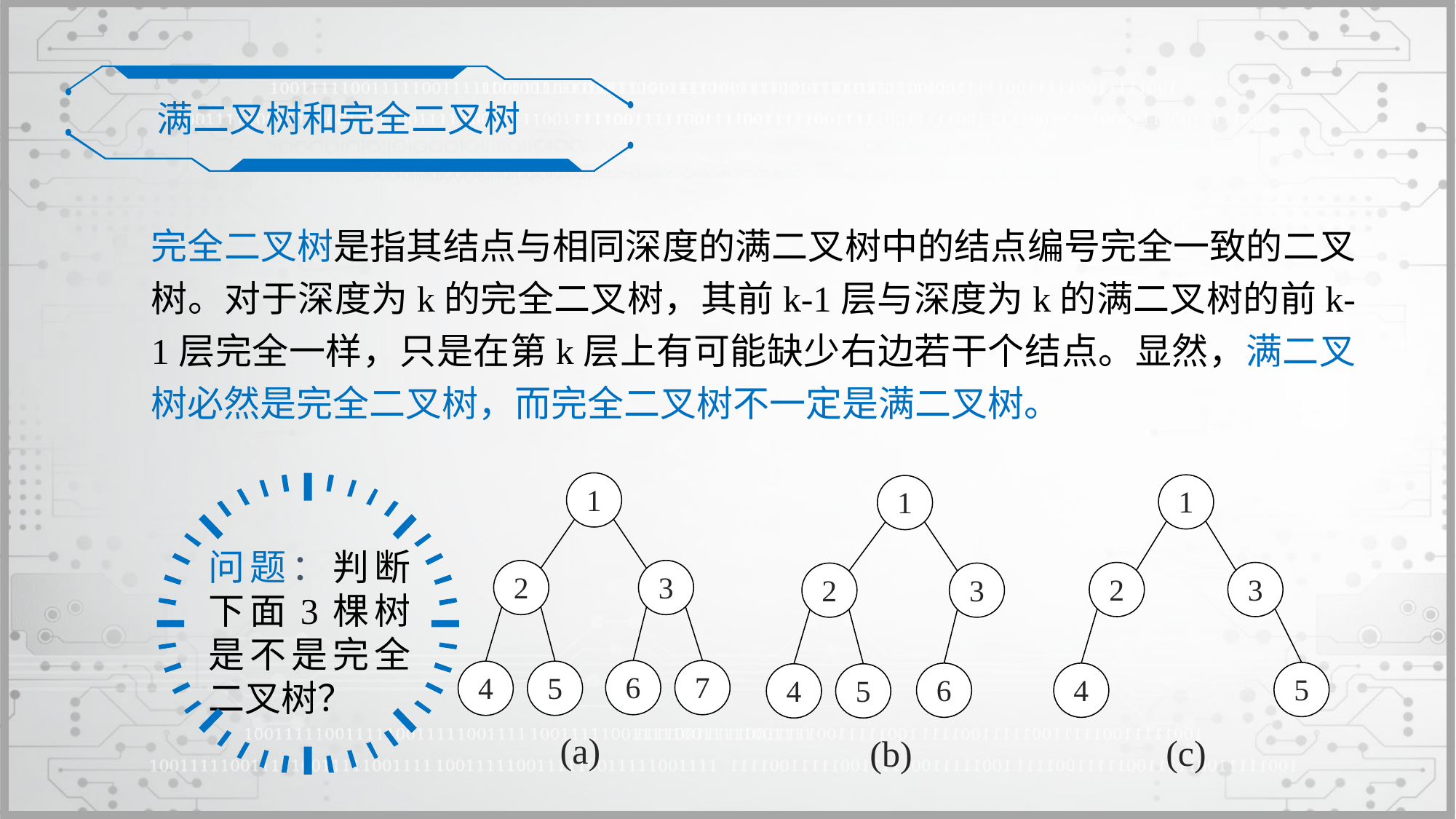

满二叉树和完全二叉树
完全二叉树是指其结点与相同深度的满二叉树中的结点编号完全一致的二叉树。对于深度为k的完全二叉树，其前k-1层与深度为k的满二叉树的前k-1层完全一样，只是在第k层上有可能缺少右边若干个结点。显然，满二叉树必然是完全二叉树，而完全二叉树不一定是满二叉树。

1
1
1
2
3
2
3
2
3
6
7
4
5
5
6
4
4
5
(a)
(c)
(b)
问题：判断下面3棵树是不是完全二叉树？